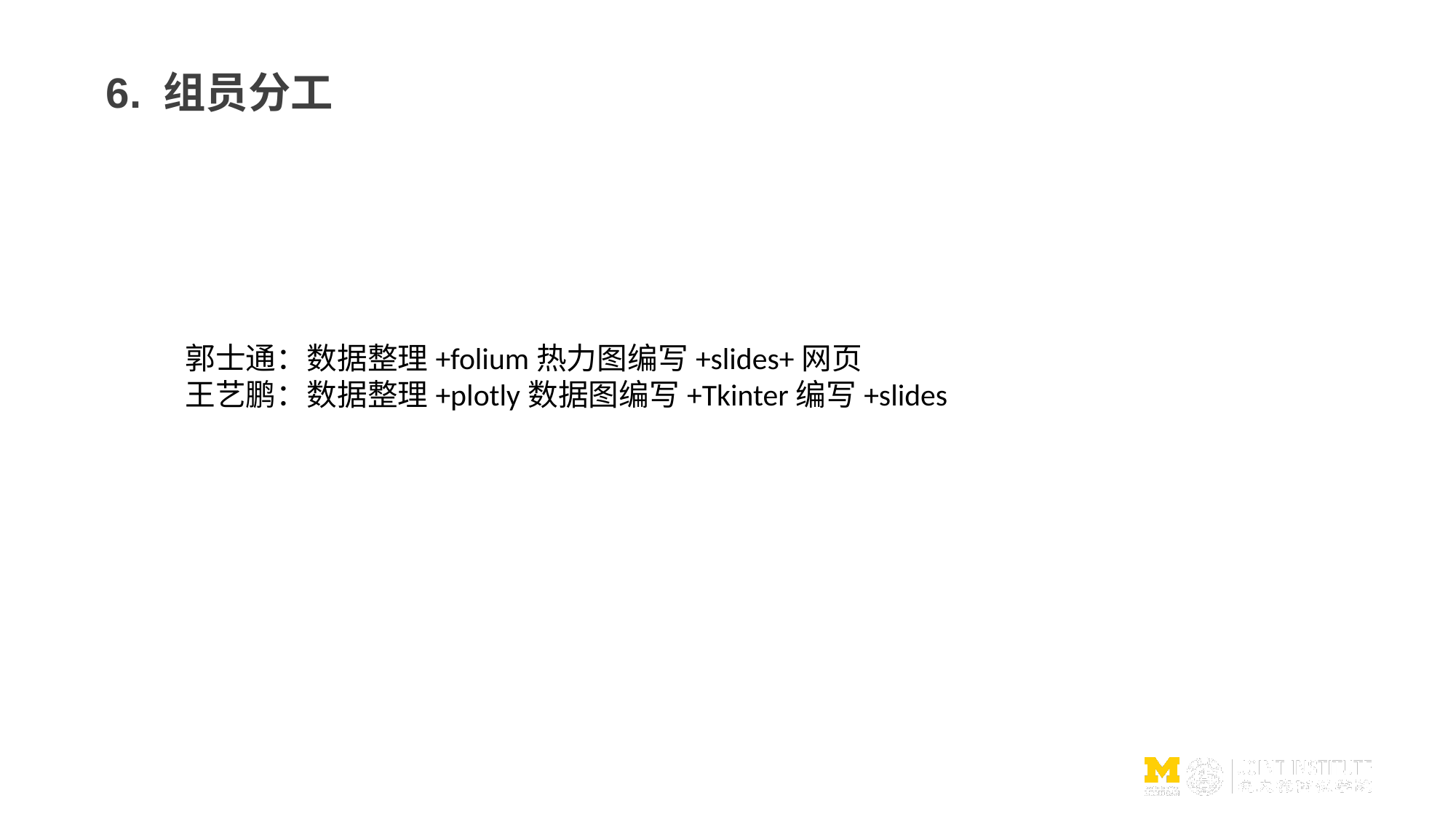

6. 组员分工
郭士通：数据整理+folium热力图编写+slides+网页
王艺鹏：数据整理+plotly数据图编写+Tkinter编写+slides